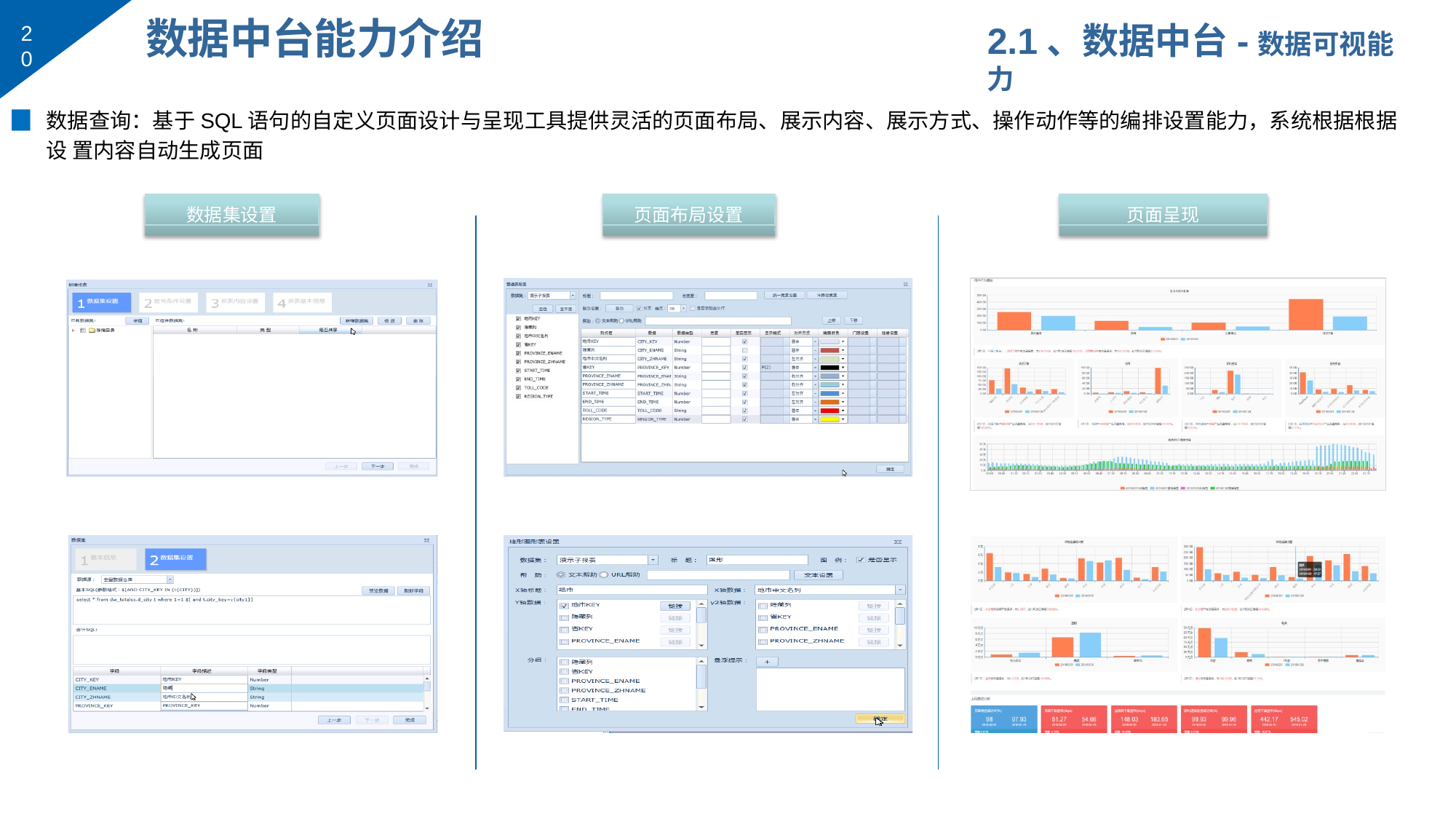

# 数据中台能力介绍
2.1、数据中台-数据可视能力
20
▉	数据查询：基于SQL语句的自定义页面设计与呈现工具提供灵活的页面布局、展示内容、展示方式、操作动作等的编排设置能力，系统根据根据设 置内容自动生成页面

数据集设置

页面布局设置

页面呈现